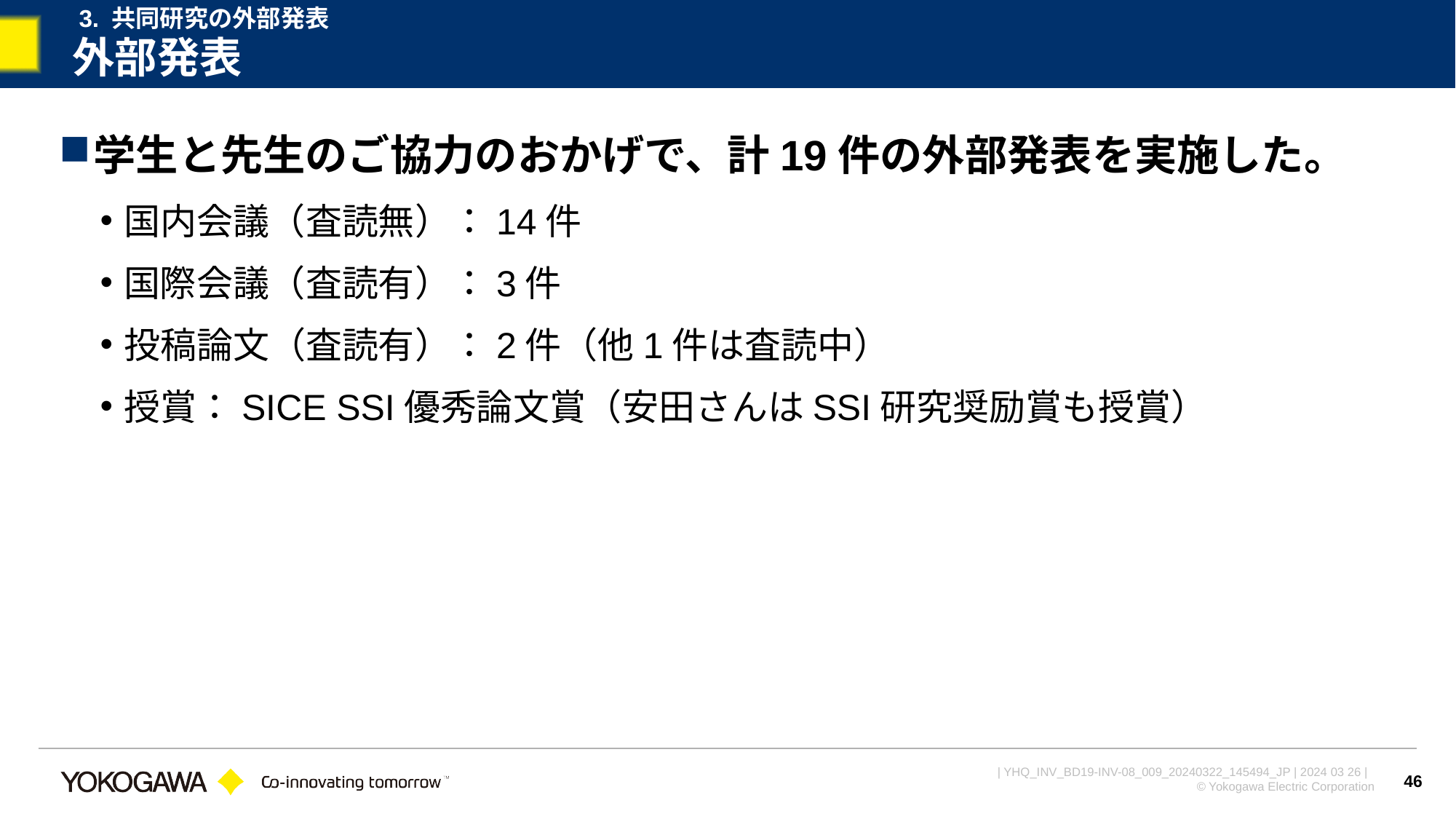

3. 共同研究の外部発表
# 外部発表
学生と先生のご協力のおかげで、計19件の外部発表を実施した。
国内会議（査読無）：14件
国際会議（査読有）：3件
投稿論文（査読有）：2件（他1件は査読中）
授賞：SICE SSI優秀論文賞（安田さんはSSI研究奨励賞も授賞）
46